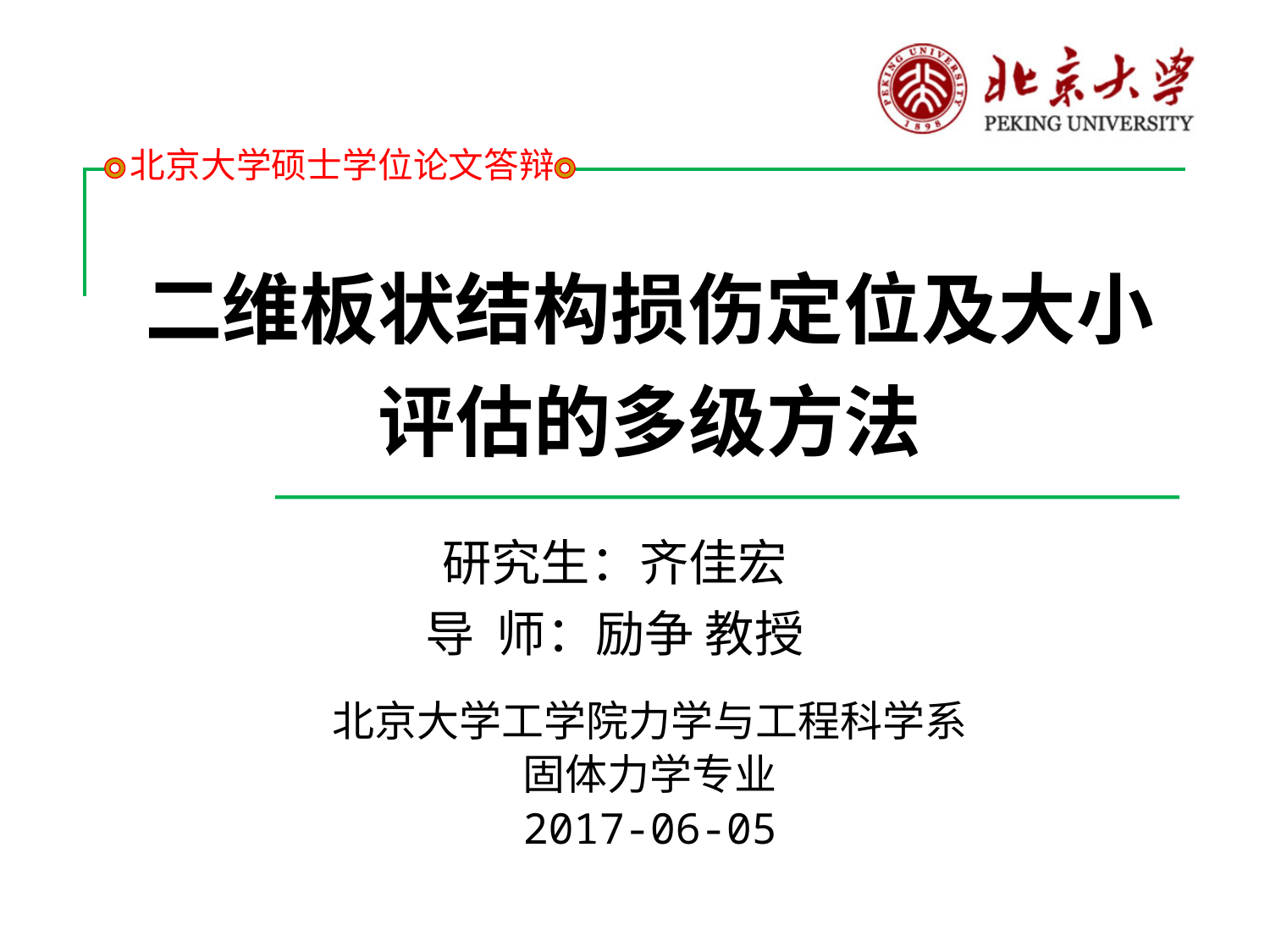

北京大学硕士学位论文答辩

# 二维板状结构损伤定位及大小评估的多级方法
研究生：齐佳宏
导  师：励争 教授
北京大学工学院力学与工程科学系
固体力学专业
2017-06-05